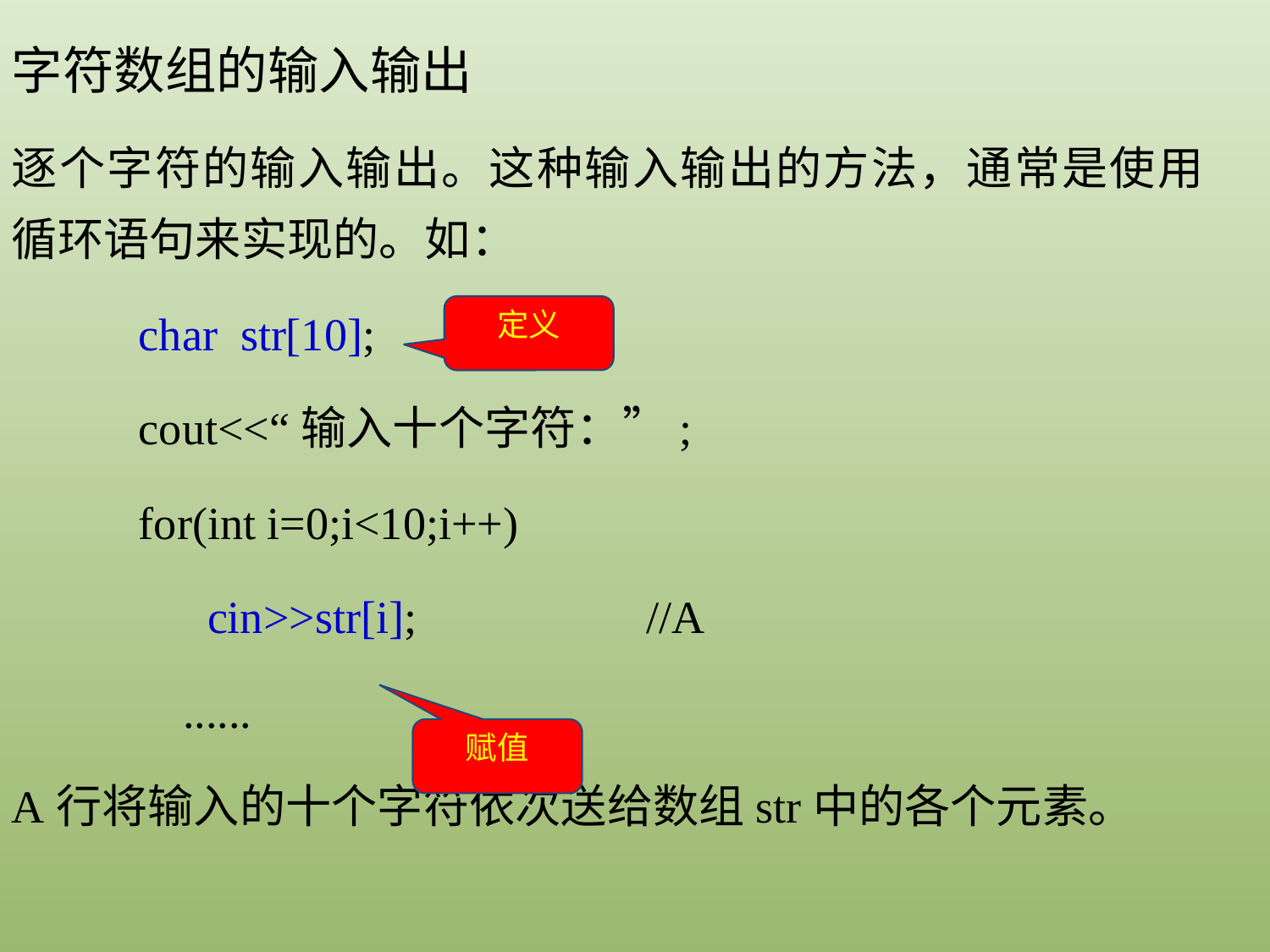

字符数组的输入输出
逐个字符的输入输出。这种输入输出的方法，通常是使用循环语句来实现的。如：
	char  str[10];
	cout<<“输入十个字符：”;
	for(int i=0;i<10;i++)
	      cin>>str[i];		//A
               ......
A行将输入的十个字符依次送给数组str中的各个元素。
定义
赋值
348